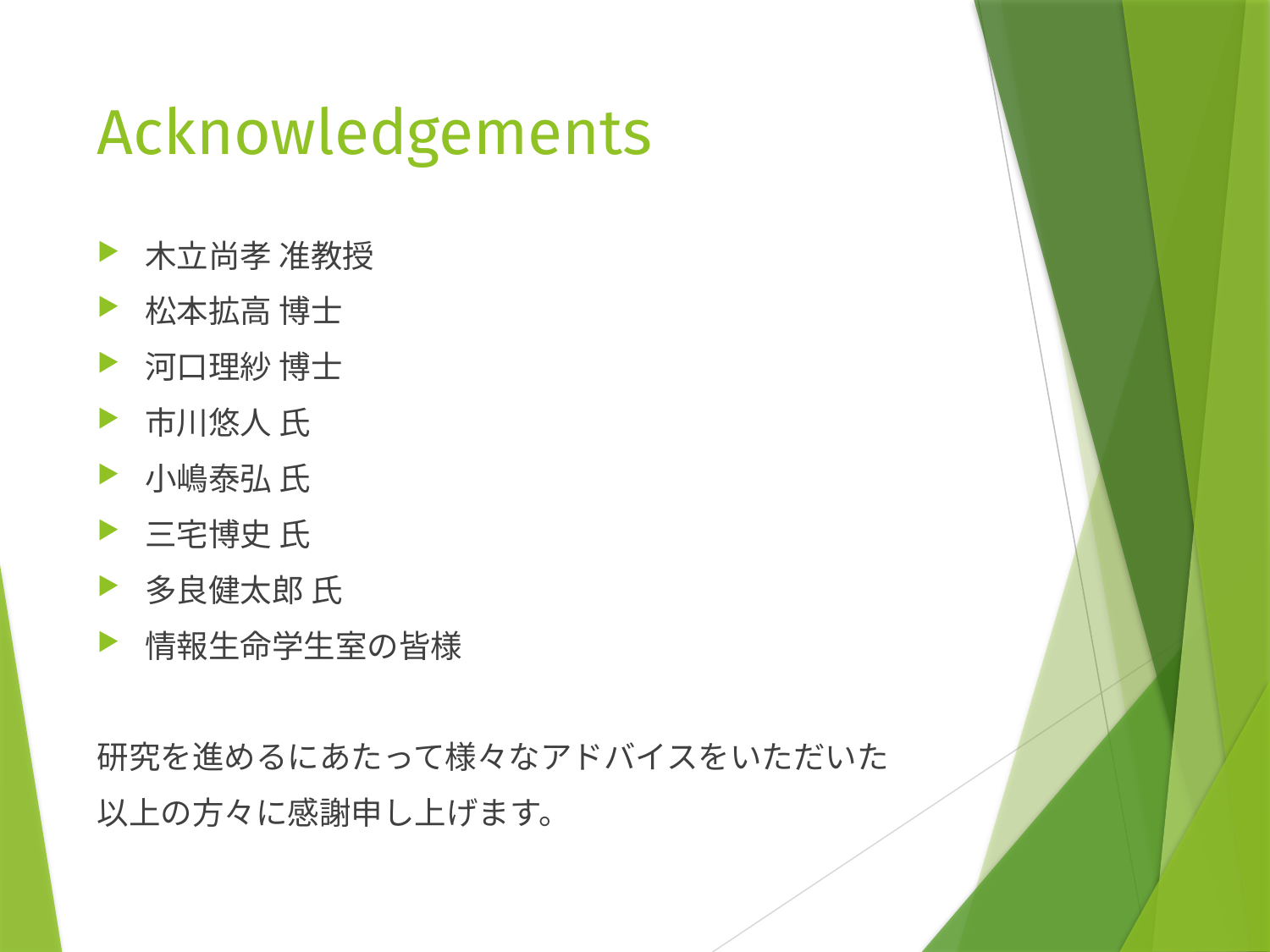

# Acknowledgements
木立尚孝 准教授
松本拡高 博士
河口理紗 博士
市川悠人 氏
小嶋泰弘 氏
三宅博史 氏
多良健太郎 氏
情報生命学生室の皆様

研究を進めるにあたって様々なアドバイスをいただいた
以上の方々に感謝申し上げます。